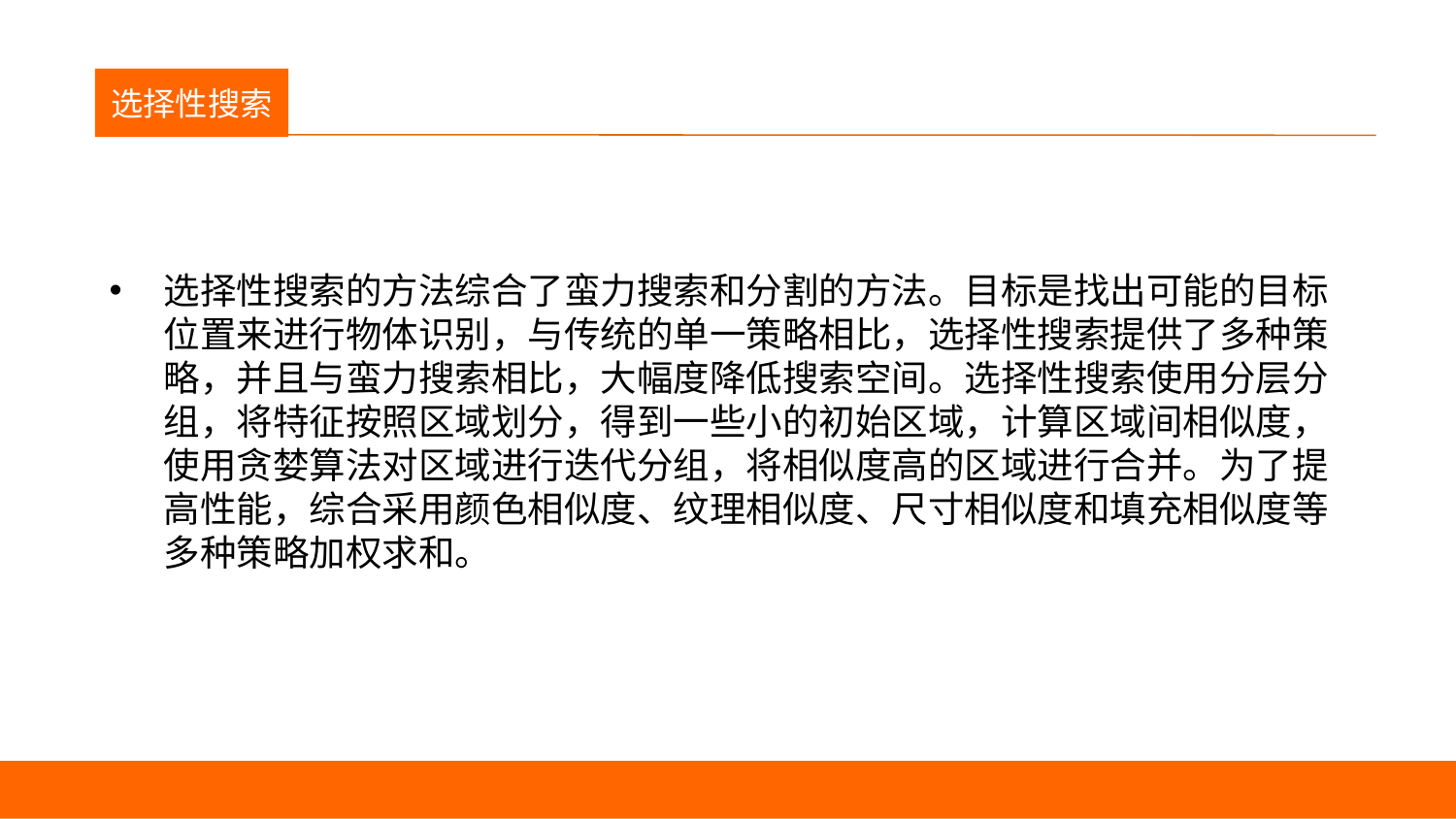

议程
选择性搜索

选择性搜索的方法综合了蛮力搜索和分割的方法。目标是找出可能的目标位置来进行物体识别，与传统的单一策略相比，选择性搜索提供了多种策略，并且与蛮力搜索相比，大幅度降低搜索空间。选择性搜索使用分层分组，将特征按照区域划分，得到一些小的初始区域，计算区域间相似度，使用贪婪算法对区域进行迭代分组，将相似度高的区域进行合并。为了提高性能，综合采用颜色相似度、纹理相似度、尺寸相似度和填充相似度等多种策略加权求和。